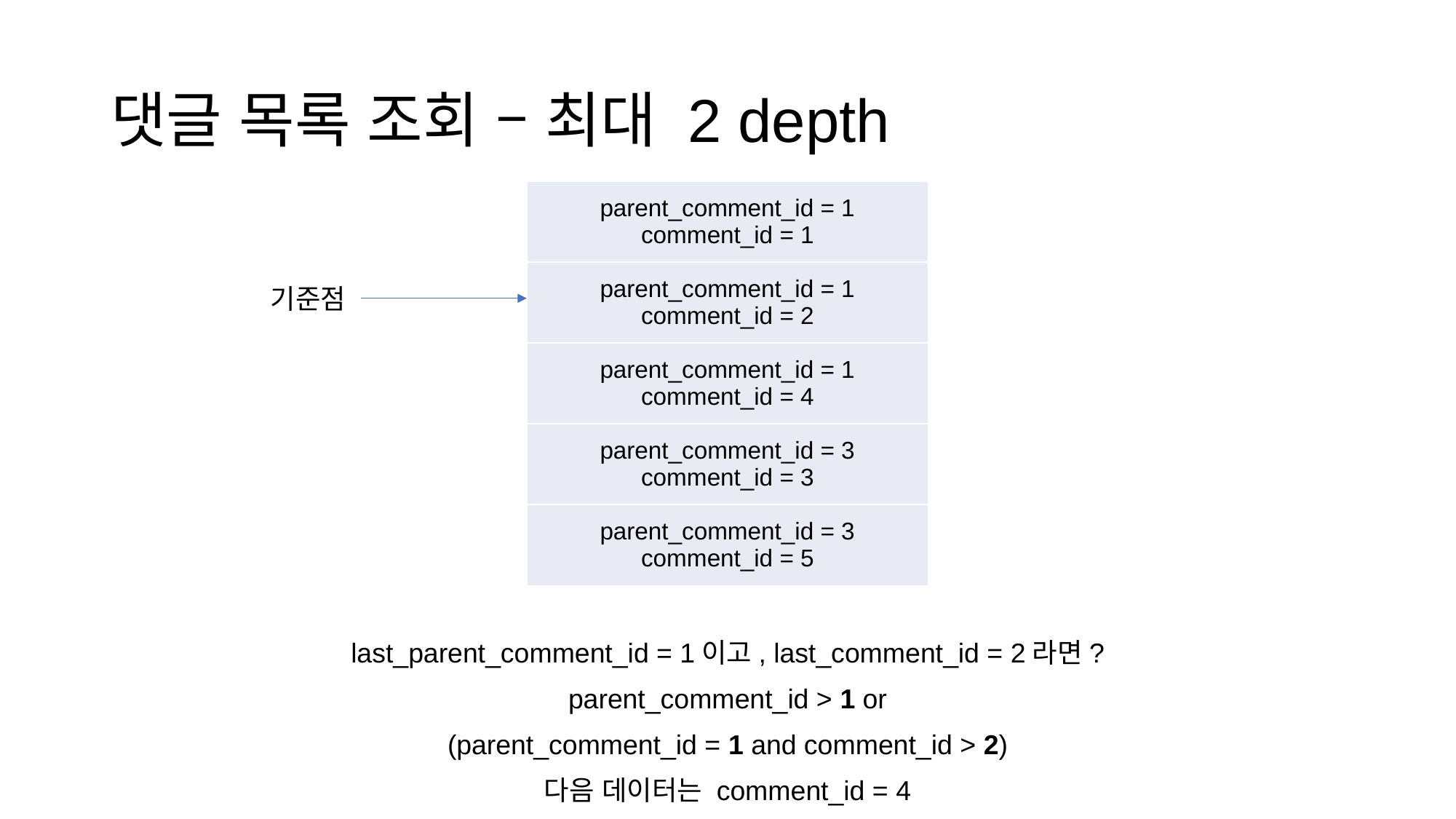

# 댓글 목록 조회 – 최대 2 depth
| parent\_comment\_id = 1 comment\_id = 1 |
| --- |
| parent\_comment\_id = 1 comment\_id = 2 |
| parent\_comment\_id = 1 comment\_id = 4 |
| parent\_comment\_id = 3 comment\_id = 3 |
| parent\_comment\_id = 3 comment\_id = 5 |
기준점
last_parent_comment_id = 1이고, last_comment_id = 2라면?
parent_comment_id > 1 or
(parent_comment_id = 1 and comment_id > 2)
다음 데이터는 comment_id = 4